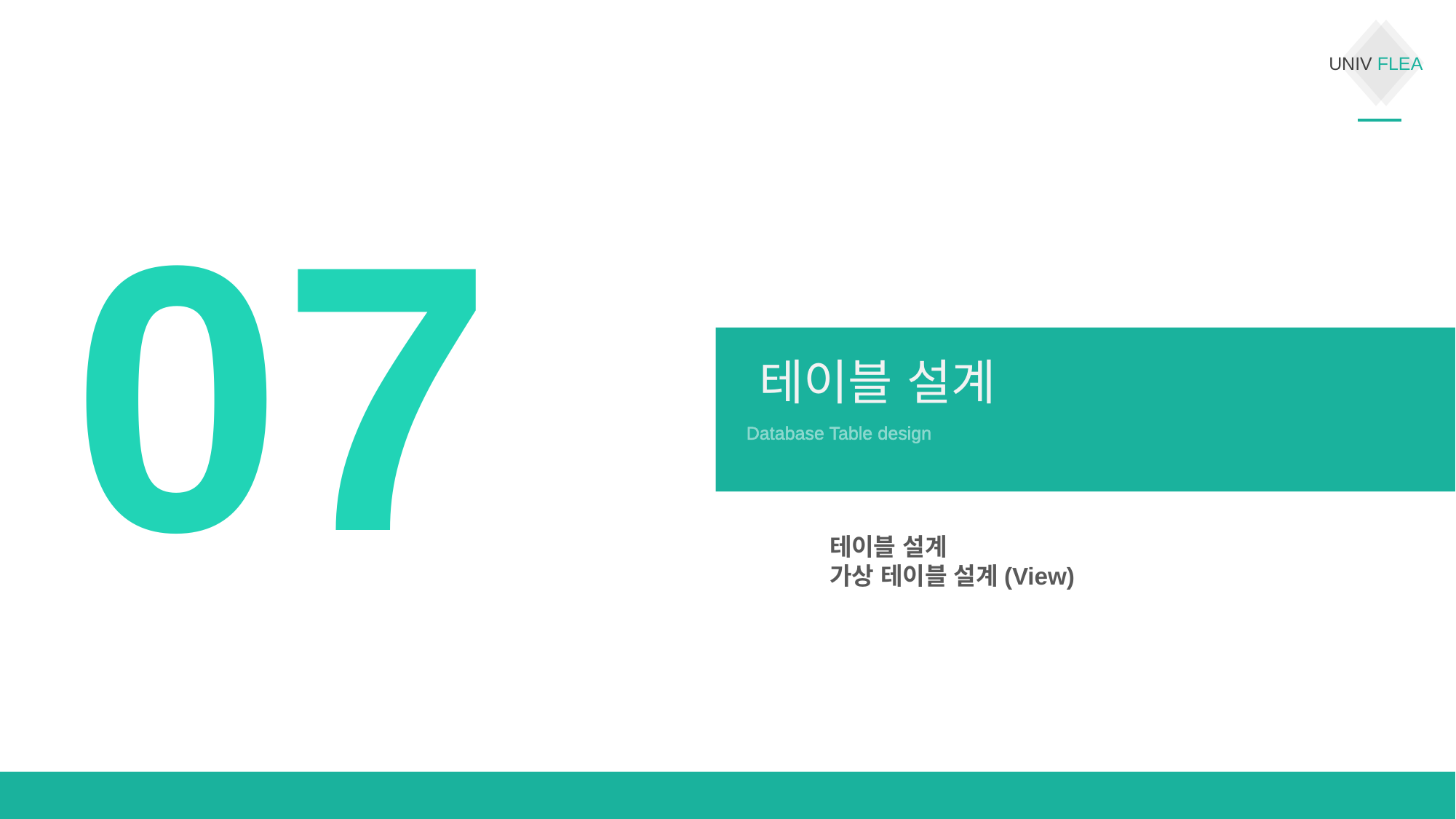

07

테이블 설계
Database Table design
테이블 설계
가상 테이블 설계(View)